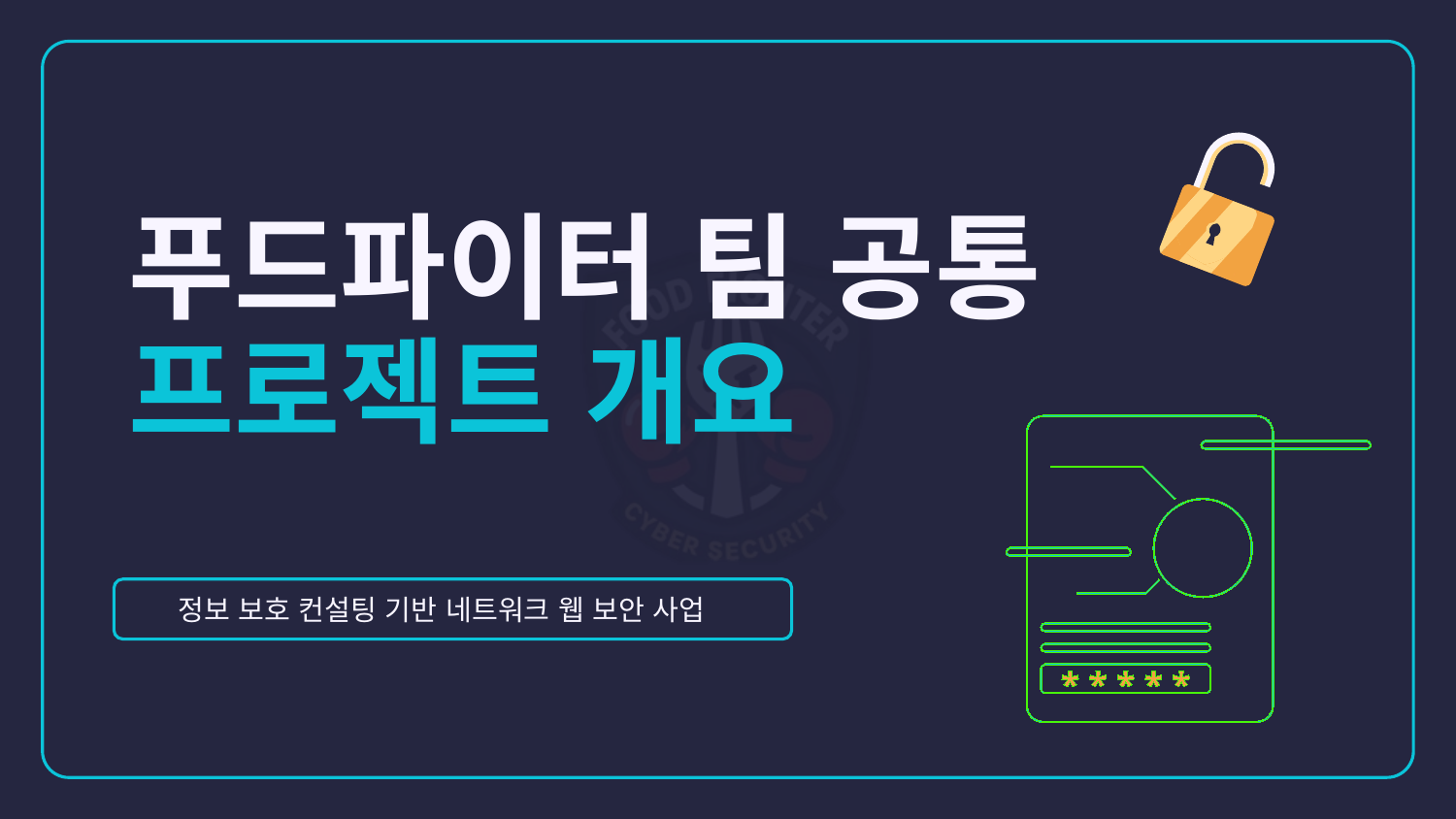

# 푸드파이터 팀 공통 프로젝트 개요

정보 보호 컨설팅 기반 네트워크 웹 보안 사업